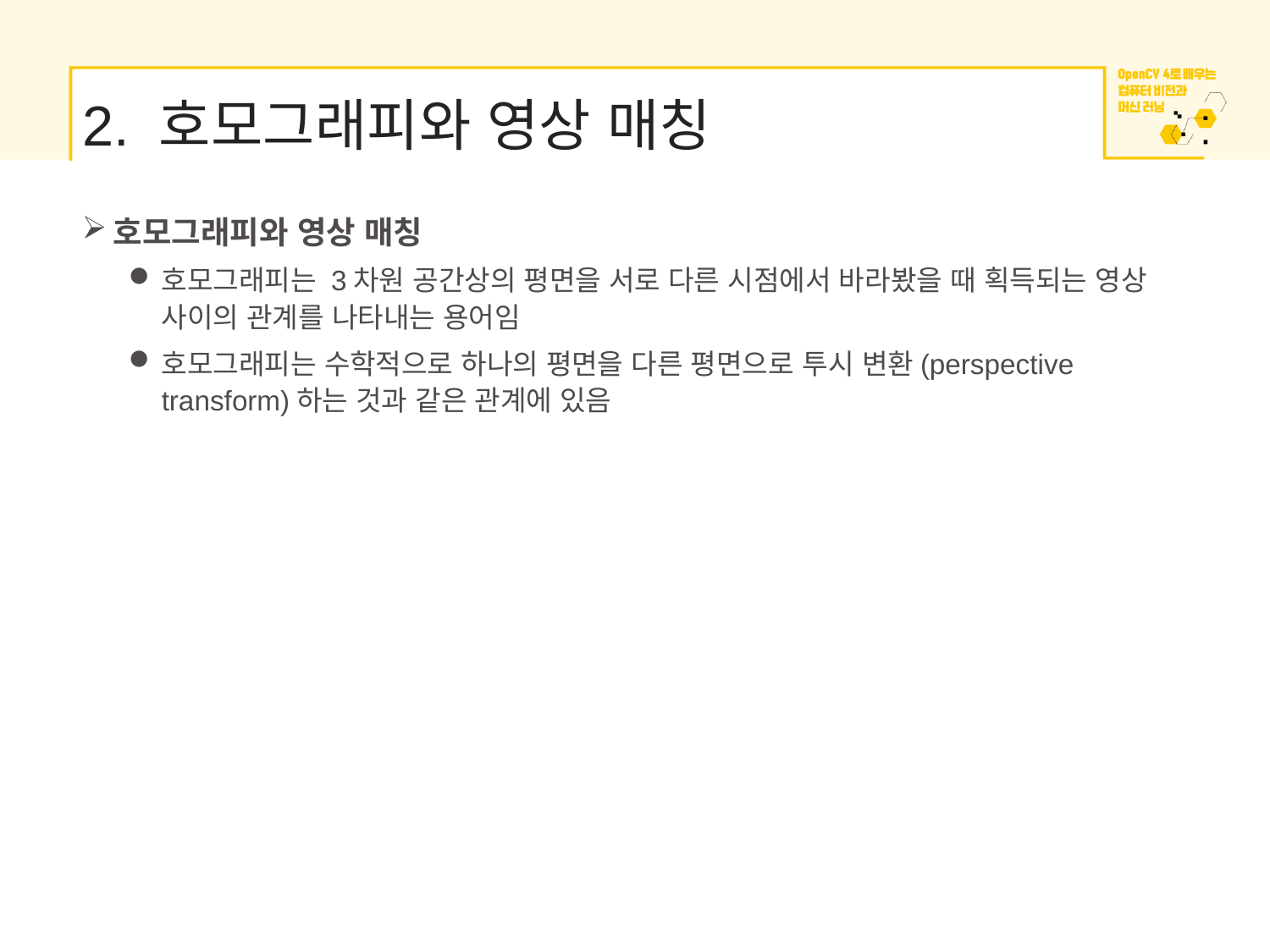

# 2. 호모그래피와 영상 매칭
호모그래피와 영상 매칭
호모그래피는 3차원 공간상의 평면을 서로 다른 시점에서 바라봤을 때 획득되는 영상 사이의 관계를 나타내는 용어임
호모그래피는 수학적으로 하나의 평면을 다른 평면으로 투시 변환(perspective transform)하는 것과 같은 관계에 있음